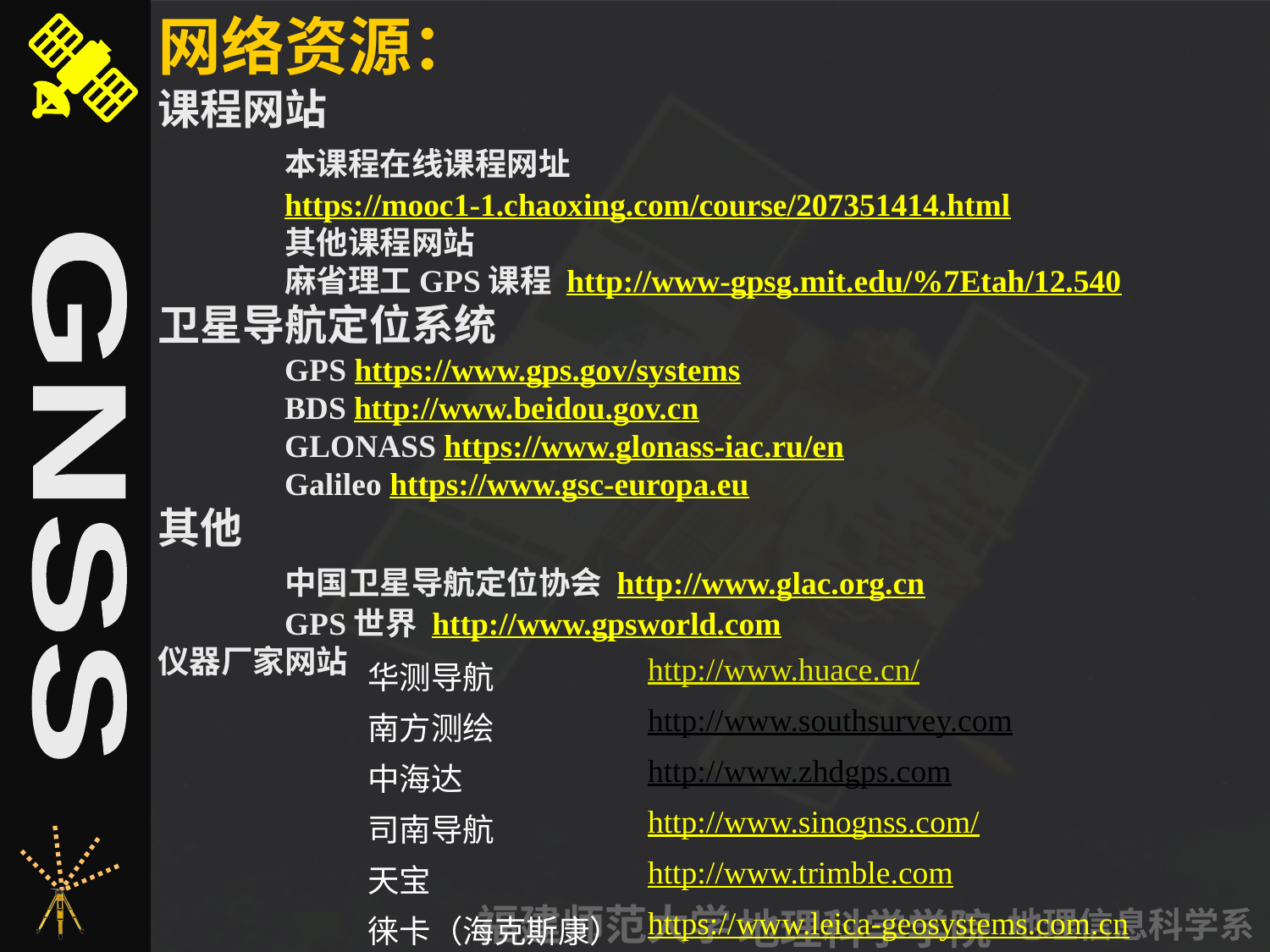

网络资源：
课程网站
	本课程在线课程网址
	https://mooc1-1.chaoxing.com/course/207351414.html
	其他课程网站
	麻省理工GPS课程 http://www-gpsg.mit.edu/%7Etah/12.540
卫星导航定位系统
	GPS https://www.gps.gov/systems
	BDS http://www.beidou.gov.cn
 	GLONASS https://www.glonass-iac.ru/en
	Galileo https://www.gsc-europa.eu
其他
	中国卫星导航定位协会 http://www.glac.org.cn
	GPS世界 http://www.gpsworld.com
仪器厂家网站

| 华测导航 | http://www.huace.cn/ |
| --- | --- |
| 南方测绘 | http://www.southsurvey.com |
| 中海达 | http://www.zhdgps.com |
| 司南导航 | http://www.sinognss.com/ |
| 天宝 | http://www.trimble.com |
| 徕卡（海克斯康） | https://www.leica-geosystems.com.cn |